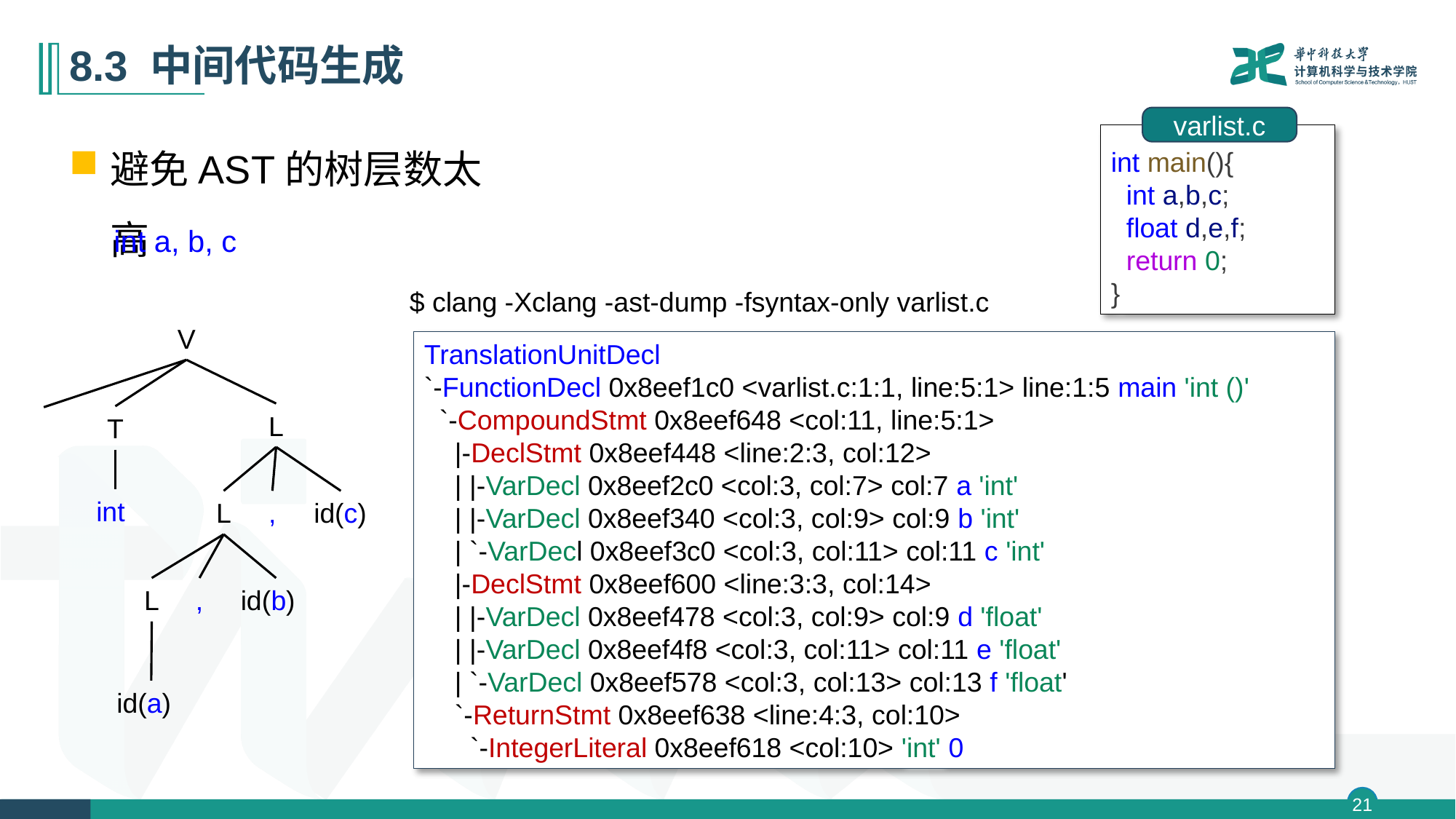

# 8.3 中间代码生成
varlist.c

int main(){
  int a,b,c;
  float d,e,f;
  return 0;
}
避免AST的树层数太高
int a, b, c
$ clang -Xclang -ast-dump -fsyntax-only varlist.c
V
L
T
int
L
,
id(c)
L
,
id(b)
id(a)
TranslationUnitDecl
`-FunctionDecl 0x8eef1c0 <varlist.c:1:1, line:5:1> line:1:5 main 'int ()'
  `-CompoundStmt 0x8eef648 <col:11, line:5:1>
    |-DeclStmt 0x8eef448 <line:2:3, col:12>
    | |-VarDecl 0x8eef2c0 <col:3, col:7> col:7 a 'int'
    | |-VarDecl 0x8eef340 <col:3, col:9> col:9 b 'int'
    | `-VarDecl 0x8eef3c0 <col:3, col:11> col:11 c 'int'
    |-DeclStmt 0x8eef600 <line:3:3, col:14>
    | |-VarDecl 0x8eef478 <col:3, col:9> col:9 d 'float'
    | |-VarDecl 0x8eef4f8 <col:3, col:11> col:11 e 'float'
    | `-VarDecl 0x8eef578 <col:3, col:13> col:13 f 'float'
    `-ReturnStmt 0x8eef638 <line:4:3, col:10>
      `-IntegerLiteral 0x8eef618 <col:10> 'int' 0